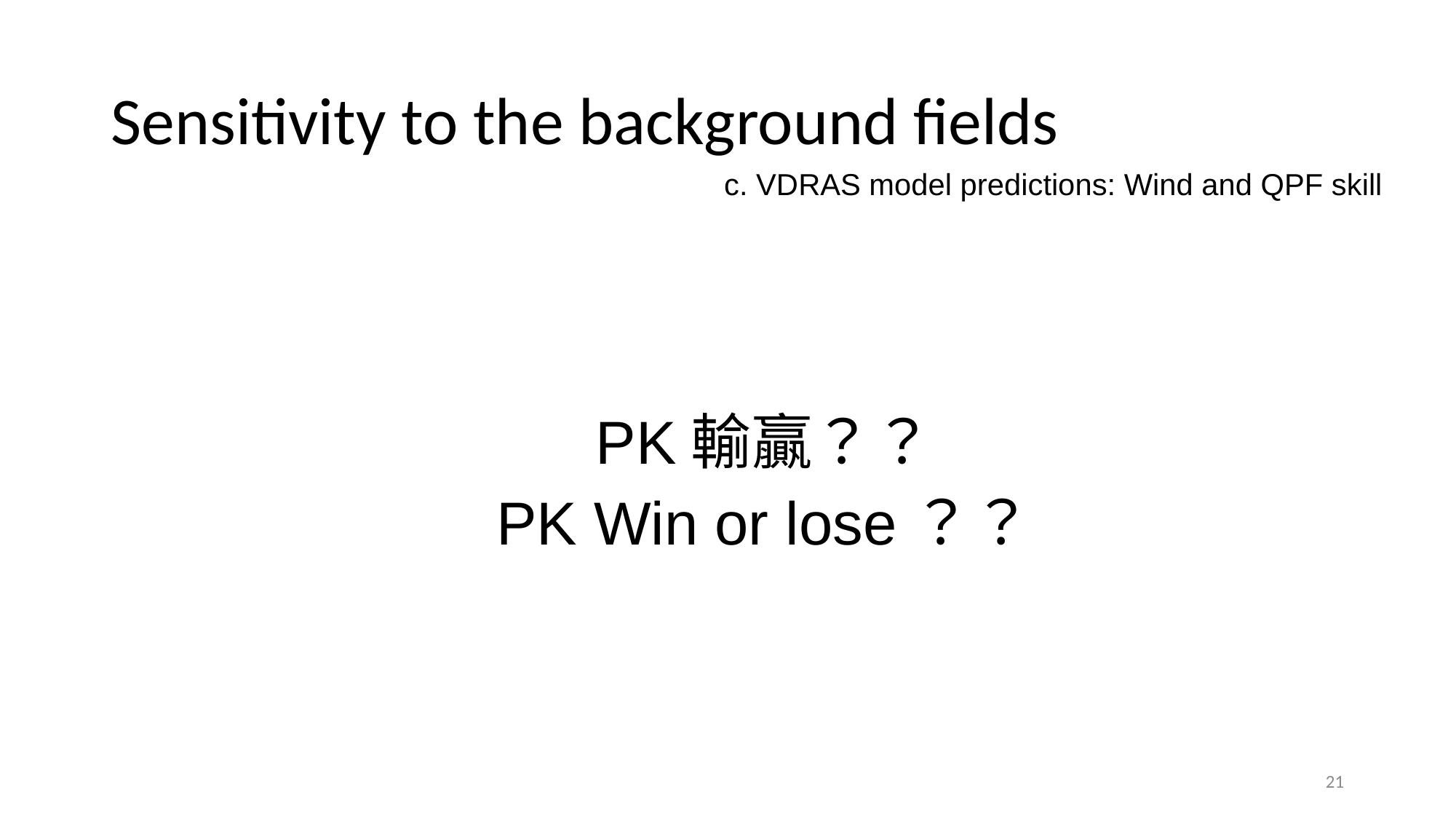

# Sensitivity to the background fields
c. VDRAS model predictions: Wind and QPF skill

PK輸贏？？
PK Win or lose？？
21